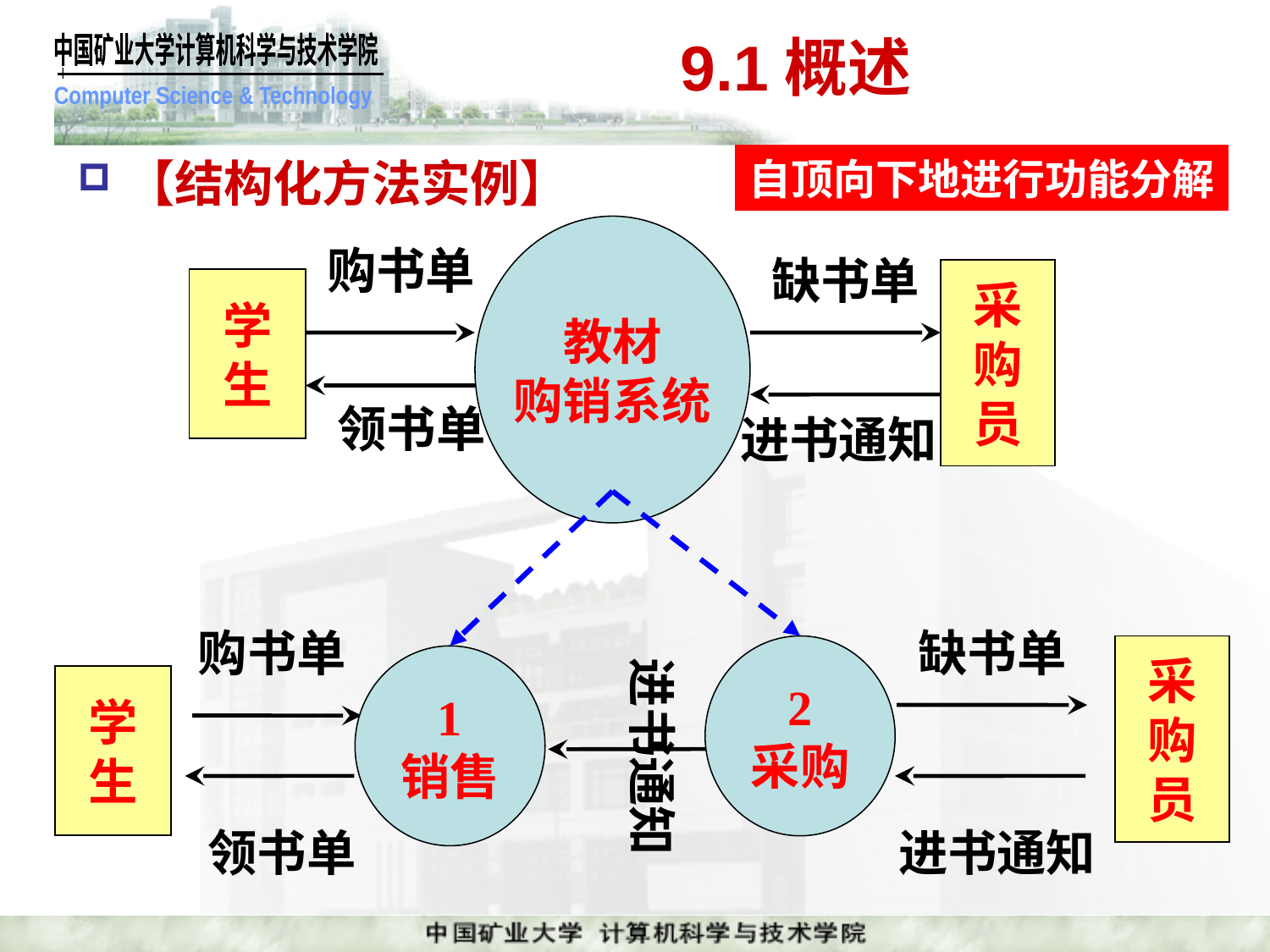

# 9.1概述
【结构化方法实例】
自顶向下地进行功能分解
教材
购销系统
购书单
缺书单
采
购
员
学
生

领书单

进书通知
购书单
缺书单
2
采购
采
购
员
1
销售
进书通知
学
生

领书单
进书通知
7